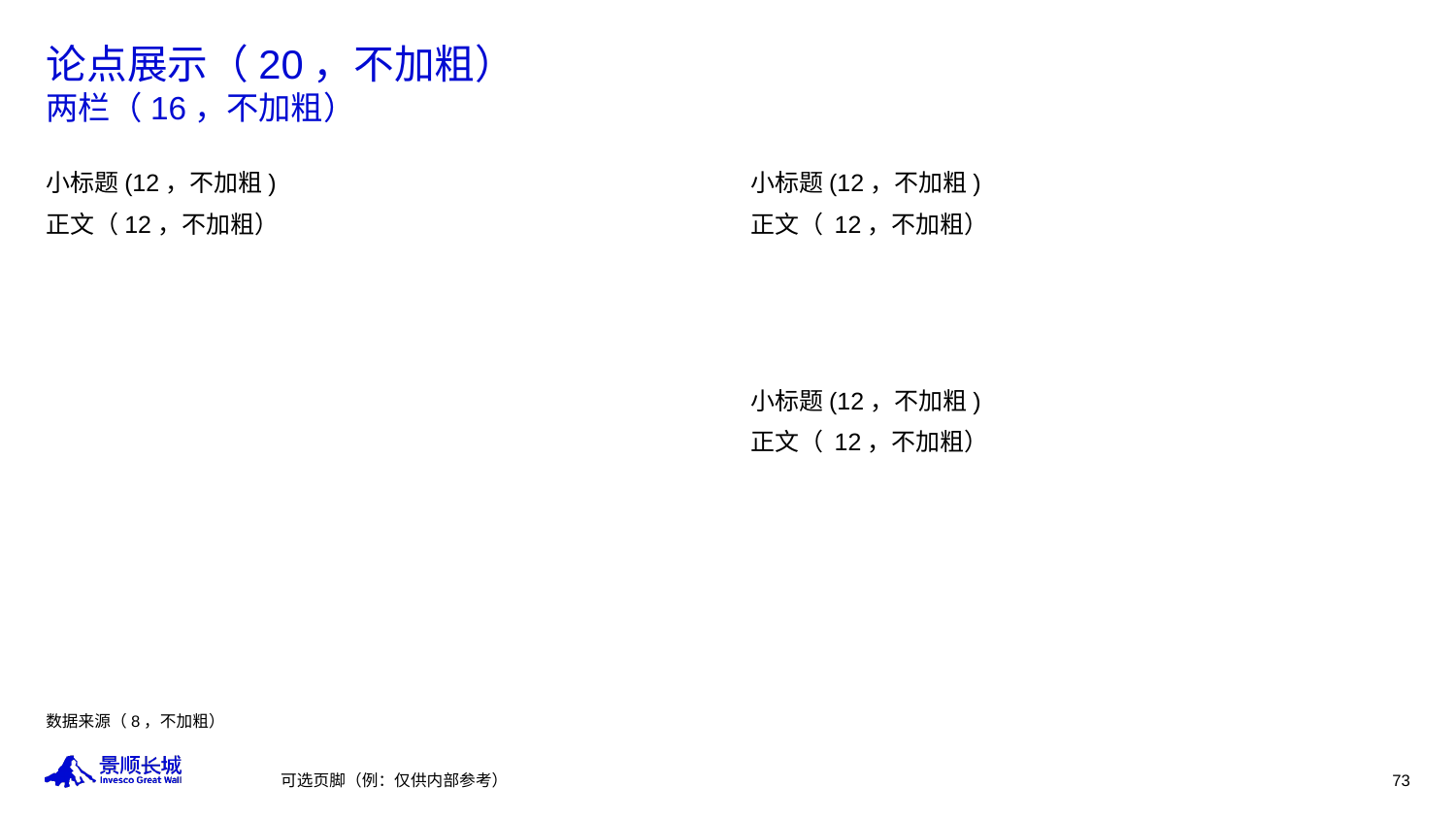

# 论点展示（20，不加粗） 两栏（16，不加粗）
小标题(12，不加粗)
正文（12，不加粗）
小标题(12，不加粗)
正文（ 12，不加粗）

小标题(12，不加粗)
正文（ 12，不加粗）

数据来源（8，不加粗）
可选页脚（例：仅供内部参考）
73